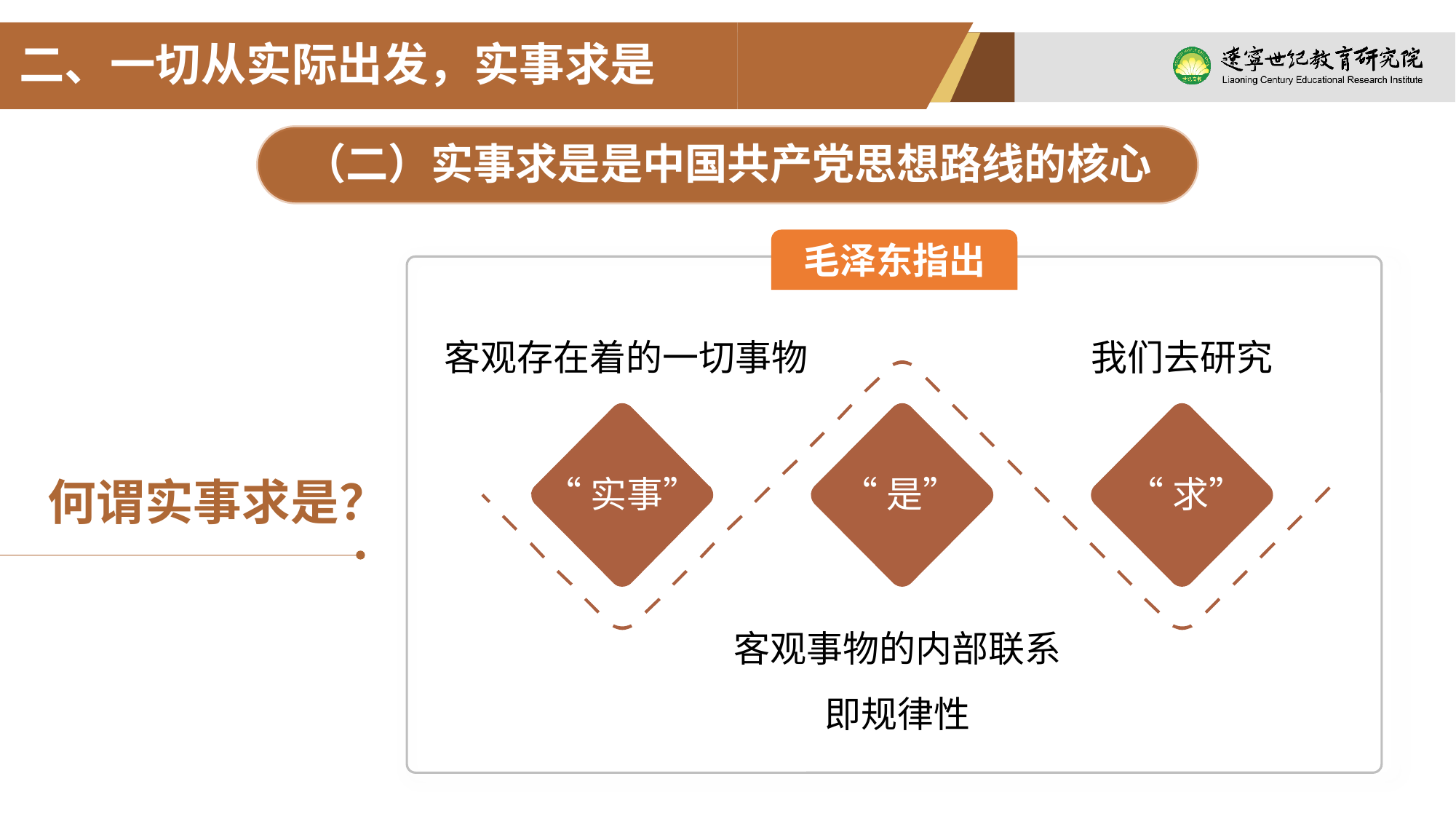

二、一切从实际出发，实事求是
（二）实事求是是中国共产党思想路线的核心

毛泽东指出

客观存在着的一切事物
我们去研究

何谓实事求是？
“实事”
“是”
 “求”
客观事物的内部联系
即规律性